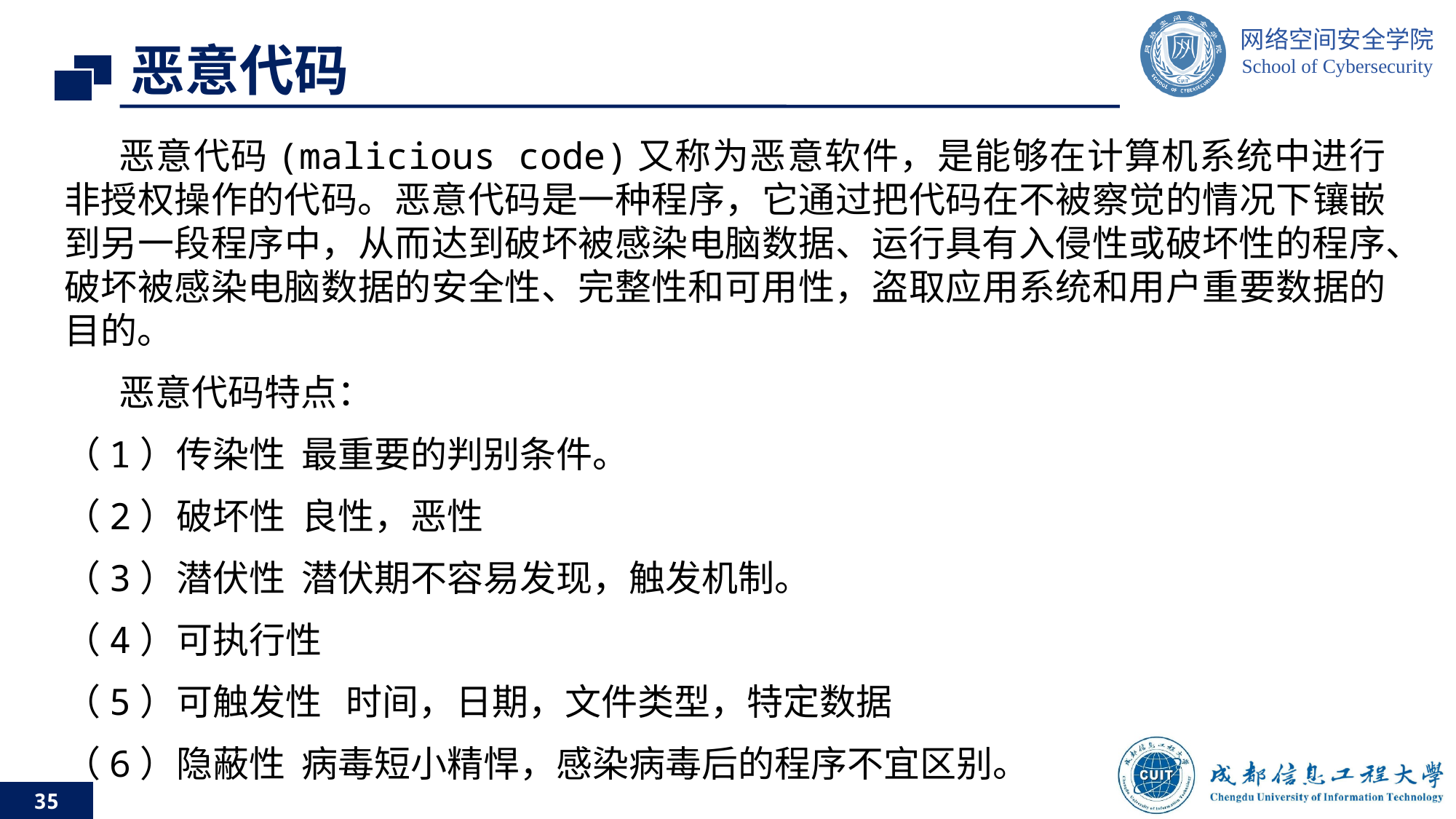

# 恶意代码
恶意代码(malicious code)又称为恶意软件，是能够在计算机系统中进行非授权操作的代码。恶意代码是一种程序，它通过把代码在不被察觉的情况下镶嵌到另一段程序中，从而达到破坏被感染电脑数据、运行具有入侵性或破坏性的程序、破坏被感染电脑数据的安全性、完整性和可用性，盗取应用系统和用户重要数据的目的。
恶意代码特点：
（1）传染性  最重要的判别条件。
（2）破坏性  良性，恶性
（3）潜伏性  潜伏期不容易发现，触发机制。
（4）可执行性
（5）可触发性   时间，日期，文件类型，特定数据
（6）隐蔽性  病毒短小精悍，感染病毒后的程序不宜区别。
35